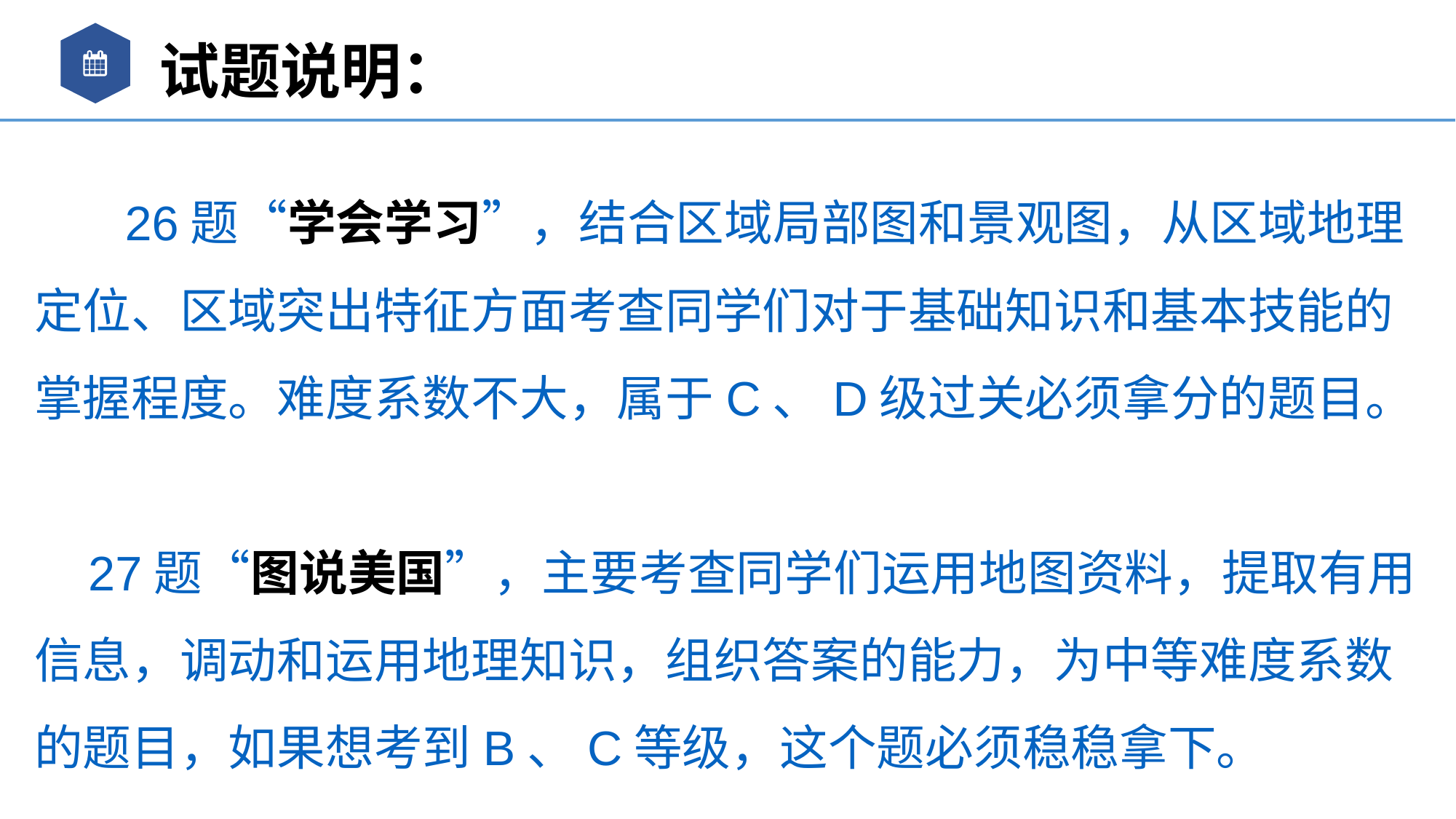

试题说明：
      26题“学会学习”，结合区域局部图和景观图，从区域地理定位、区域突出特征方面考查同学们对于基础知识和基本技能的掌握程度。难度系数不大，属于C、D级过关必须拿分的题目。

    27题“图说美国”，主要考查同学们运用地图资料，提取有用信息，调动和运用地理知识，组织答案的能力，为中等难度系数的题目，如果想考到B、C等级，这个题必须稳稳拿下。